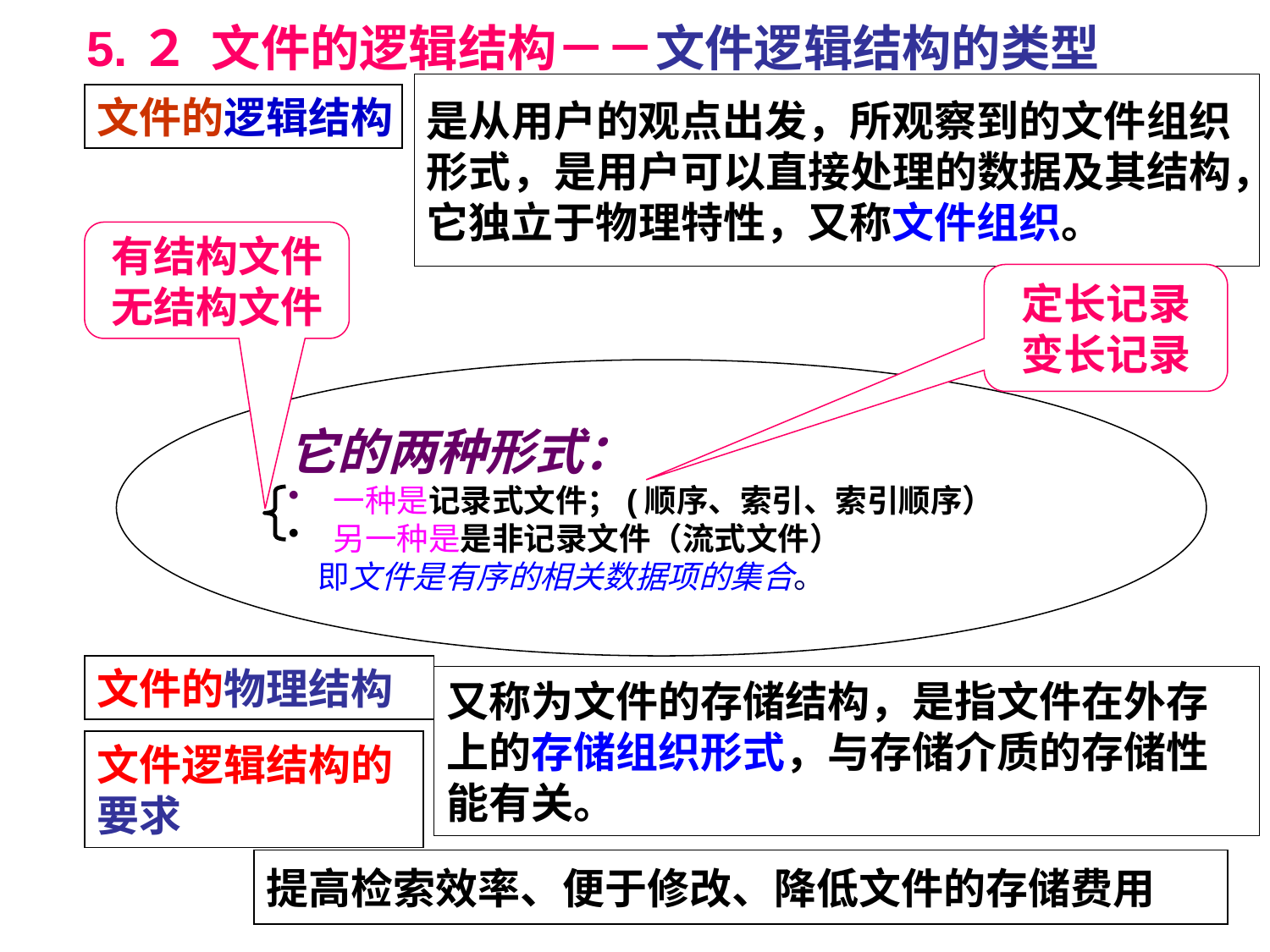

# 5.２  文件的逻辑结构－－文件逻辑结构的类型
是从用户的观点出发，所观察到的文件组织形式，是用户可以直接处理的数据及其结构，它独立于物理特性，又称文件组织。
文件的逻辑结构
有结构文件
无结构文件
定长记录
变长记录
它的两种形式：
 一种是记录式文件；(顺序、索引、索引顺序）
 另一种是是非记录文件（流式文件）
   即文件是有序的相关数据项的集合。

文件的物理结构
又称为文件的存储结构，是指文件在外存上的存储组织形式，与存储介质的存储性能有关。
文件逻辑结构的要求
提高检索效率、便于修改、降低文件的存储费用